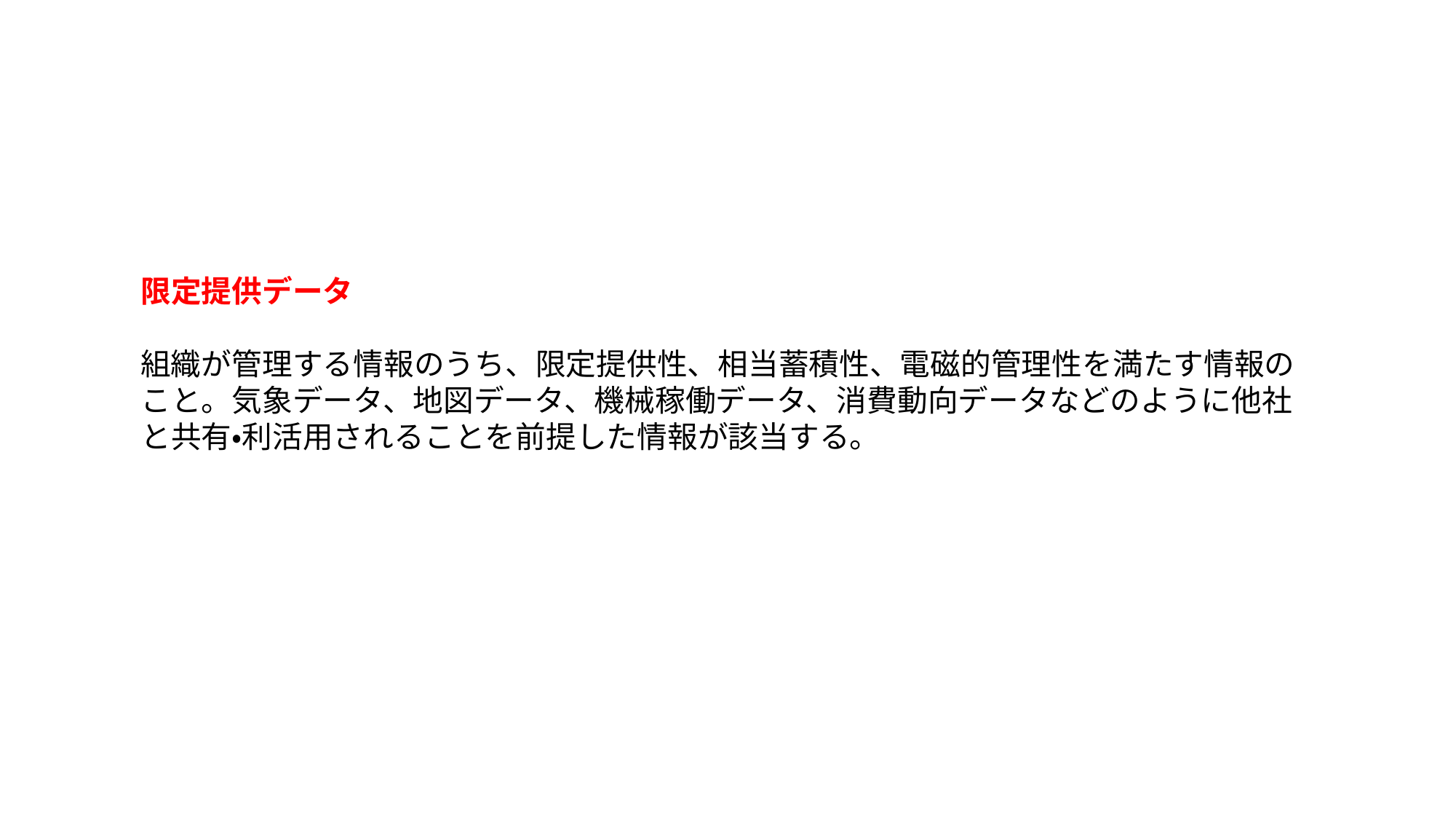

限定提供データ

組織が管理する情報のうち、限定提供性、相当蓄積性、電磁的管理性を満たす情報のこと。気象データ、地図データ、機械稼働データ、消費動向データなどのように他社と共有・利活用されることを前提した情報が該当する。